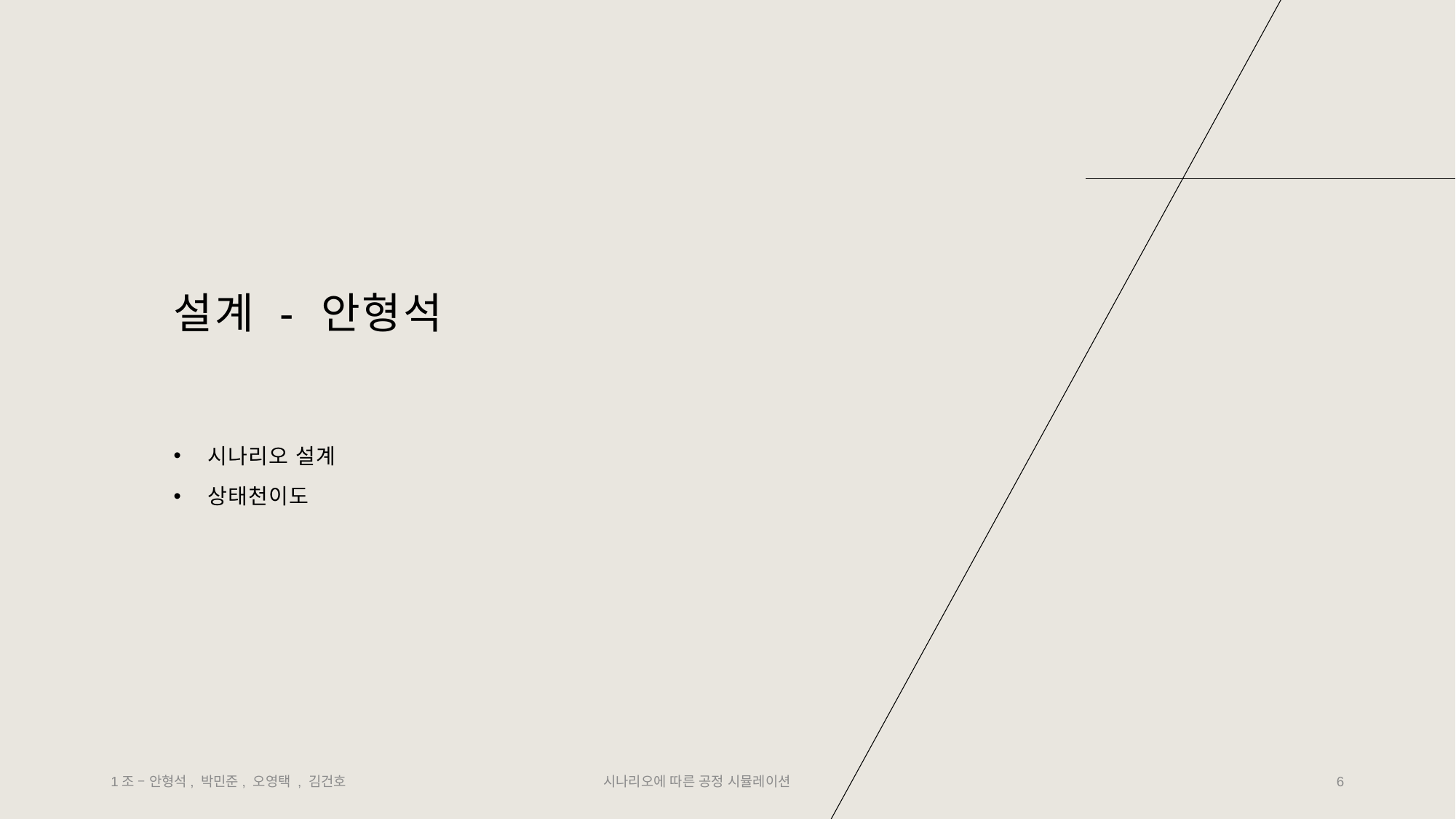

# 설계 - 안형석
시나리오 설계
상태천이도
1조 – 안형석, 박민준, 오영택 , 김건호
시나리오에 따른 공정 시뮬레이션
6